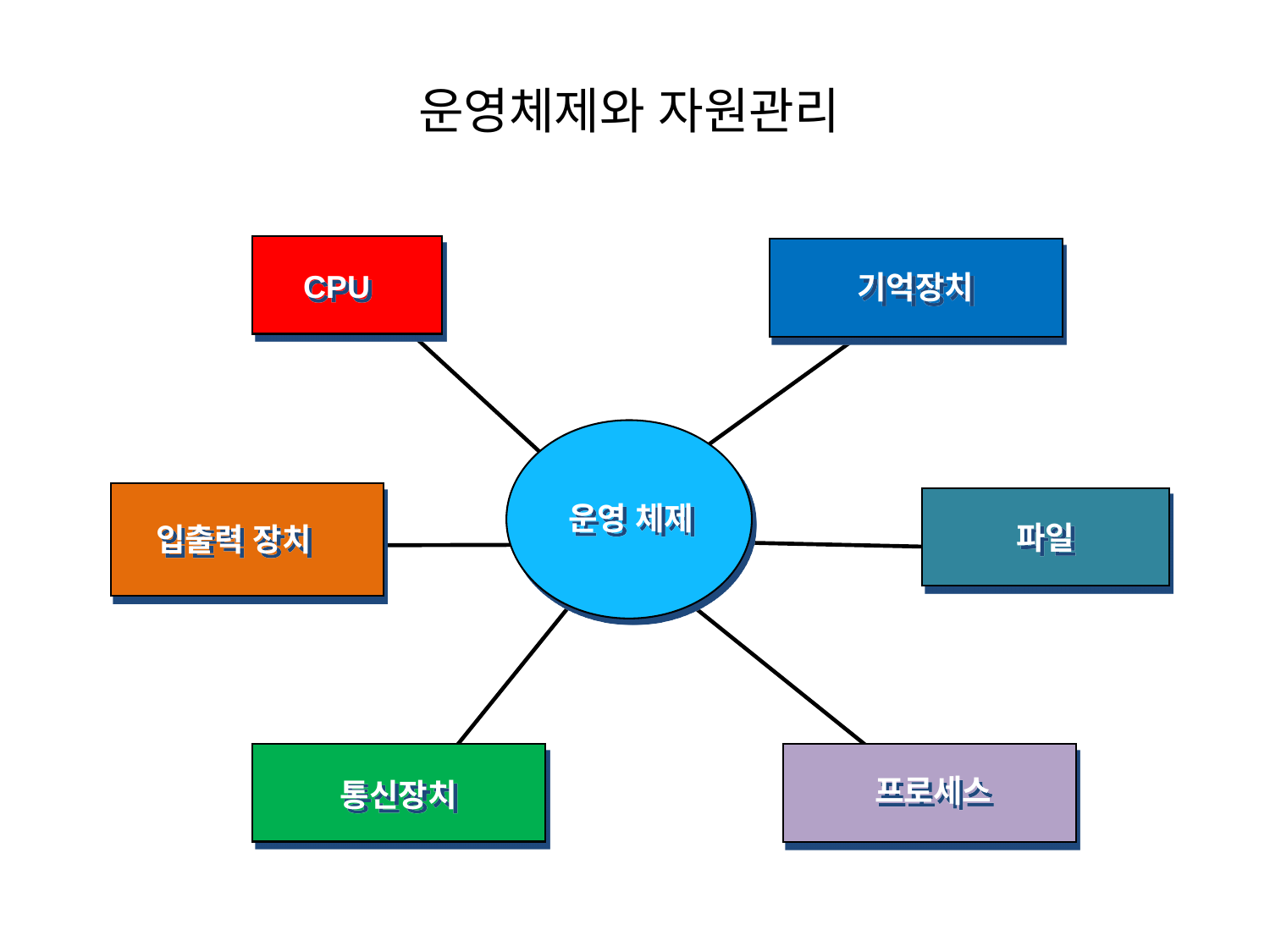

# 운영체제와 자원관리

CPU
기억장치

운영 체제
파일
입출력 장치

프로세스
통신장치